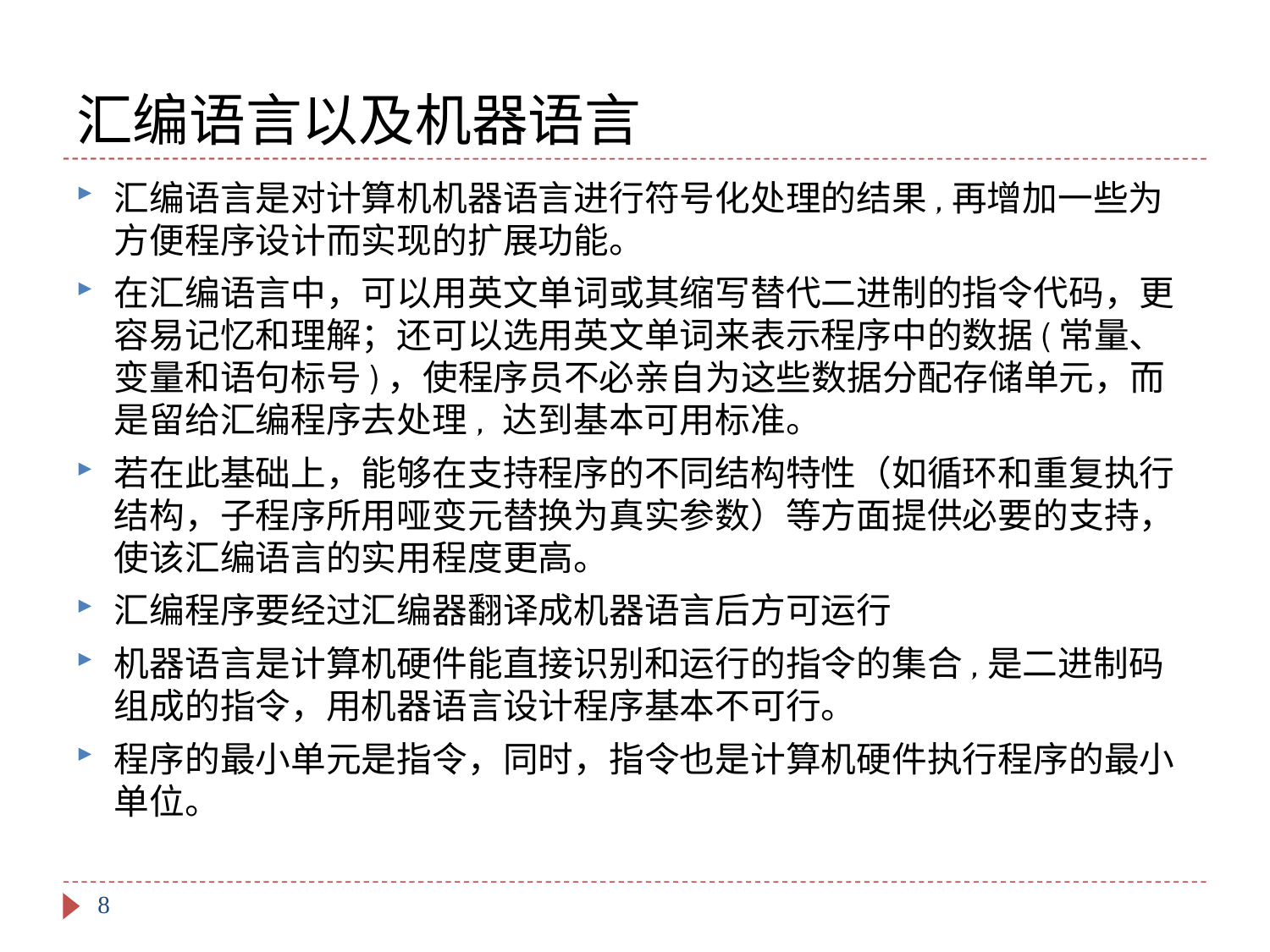

# 汇编语言以及机器语言
汇编语言是对计算机机器语言进行符号化处理的结果,再增加一些为方便程序设计而实现的扩展功能。
在汇编语言中，可以用英文单词或其缩写替代二进制的指令代码，更容易记忆和理解；还可以选用英文单词来表示程序中的数据(常量、变量和语句标号)，使程序员不必亲自为这些数据分配存储单元，而是留给汇编程序去处理, 达到基本可用标准。
若在此基础上，能够在支持程序的不同结构特性（如循环和重复执行结构，子程序所用哑变元替换为真实参数）等方面提供必要的支持，使该汇编语言的实用程度更高。
汇编程序要经过汇编器翻译成机器语言后方可运行
机器语言是计算机硬件能直接识别和运行的指令的集合,是二进制码组成的指令，用机器语言设计程序基本不可行。
程序的最小单元是指令，同时，指令也是计算机硬件执行程序的最小单位。

8